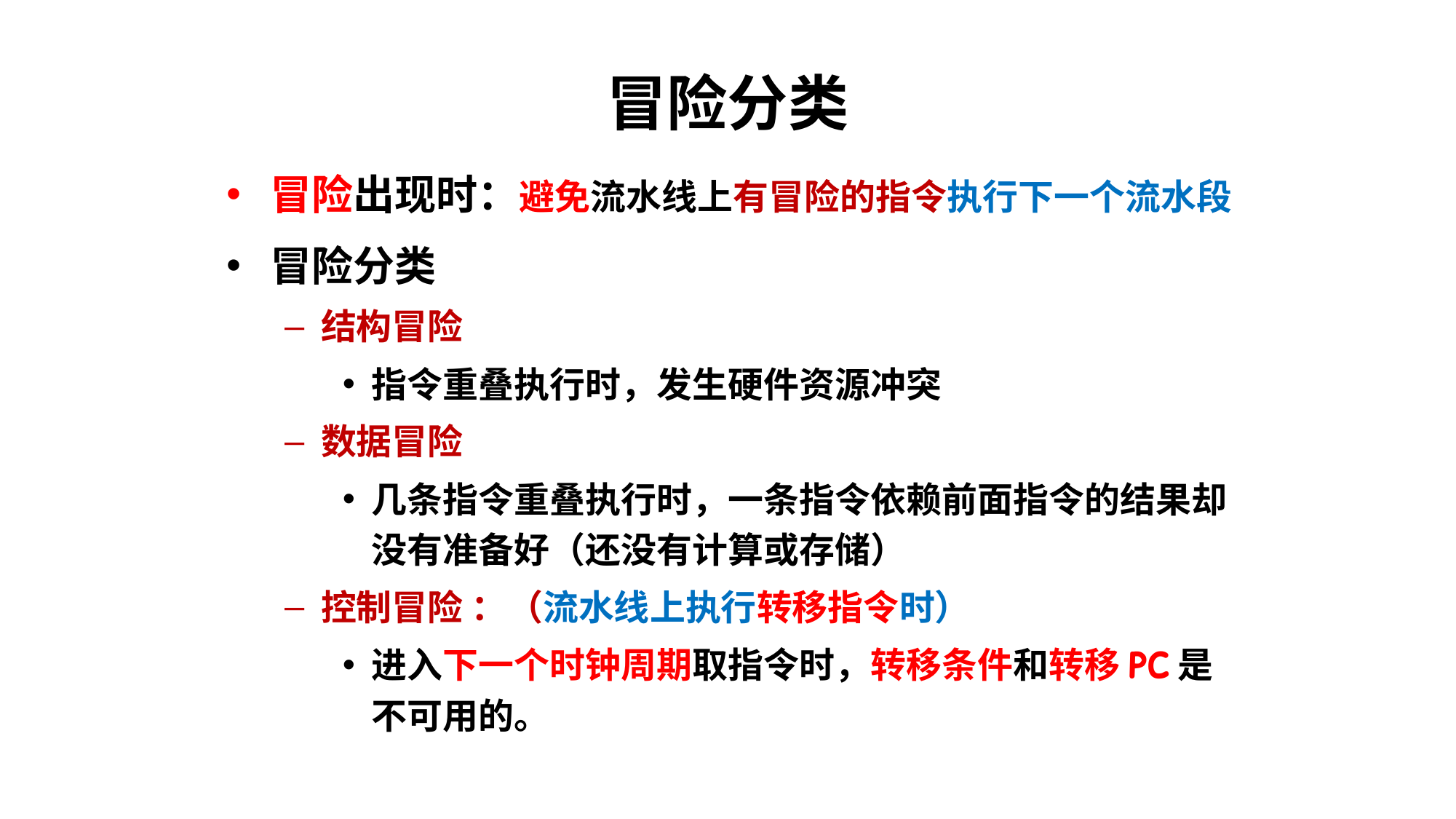

# 冒险分类
冒险出现时：避免流水线上有冒险的指令执行下一个流水段
冒险分类
结构冒险
指令重叠执行时，发生硬件资源冲突
数据冒险
几条指令重叠执行时，一条指令依赖前面指令的结果却没有准备好（还没有计算或存储）
控制冒险 ：（流水线上执行转移指令时）
进入下一个时钟周期取指令时，转移条件和转移PC是不可用的。

150